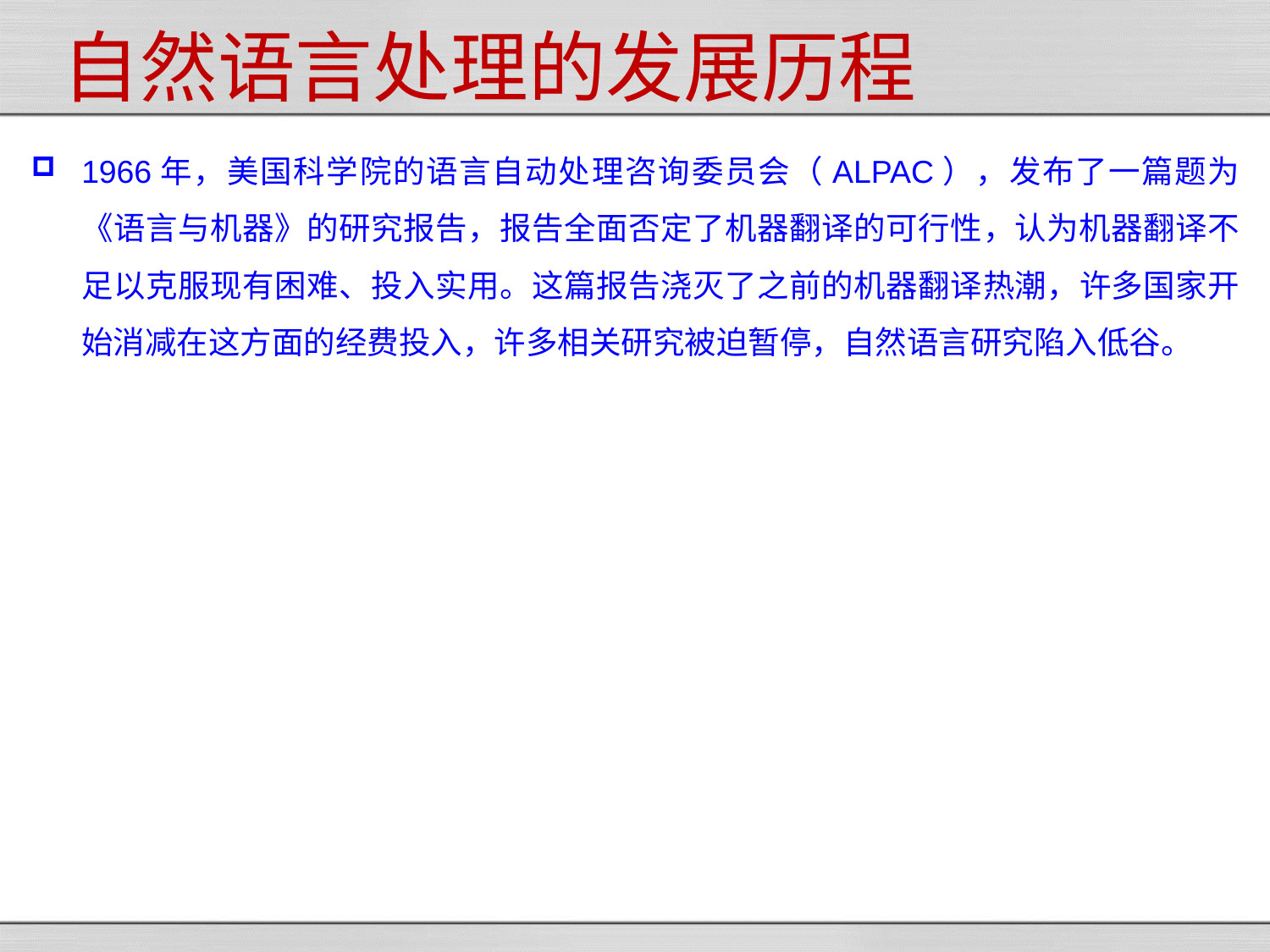

自然语言处理的发展历程
1966年，美国科学院的语言自动处理咨询委员会（ALPAC），发布了一篇题为《语言与机器》的研究报告，报告全面否定了机器翻译的可行性，认为机器翻译不足以克服现有困难、投入实用。这篇报告浇灭了之前的机器翻译热潮，许多国家开始消减在这方面的经费投入，许多相关研究被迫暂停，自然语言研究陷入低谷。